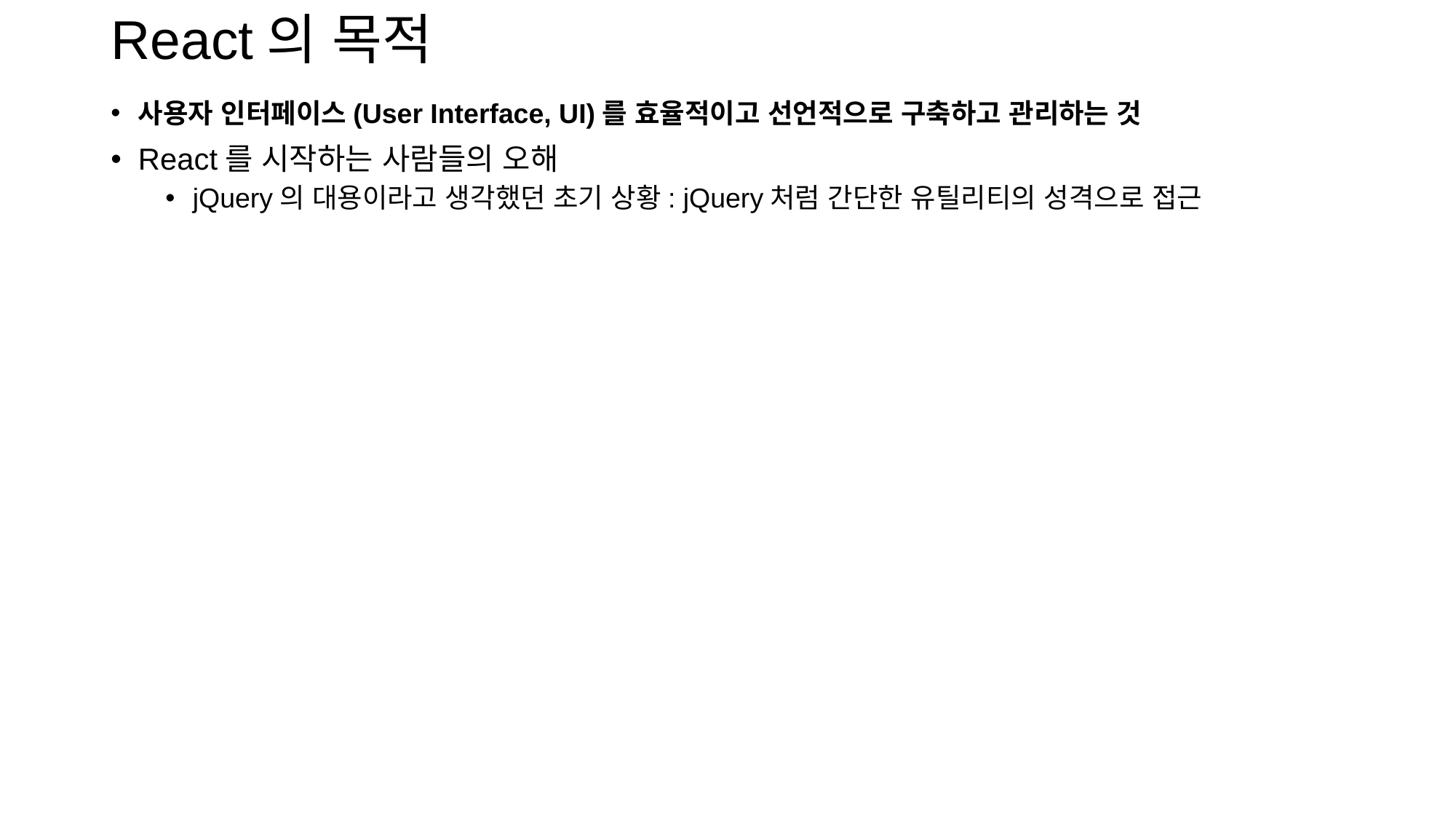

# React의 목적
사용자 인터페이스(User Interface, UI)를 효율적이고 선언적으로 구축하고 관리하는 것
React를 시작하는 사람들의 오해
jQuery의 대용이라고 생각했던 초기 상황: jQuery처럼 간단한 유틸리티의 성격으로 접근